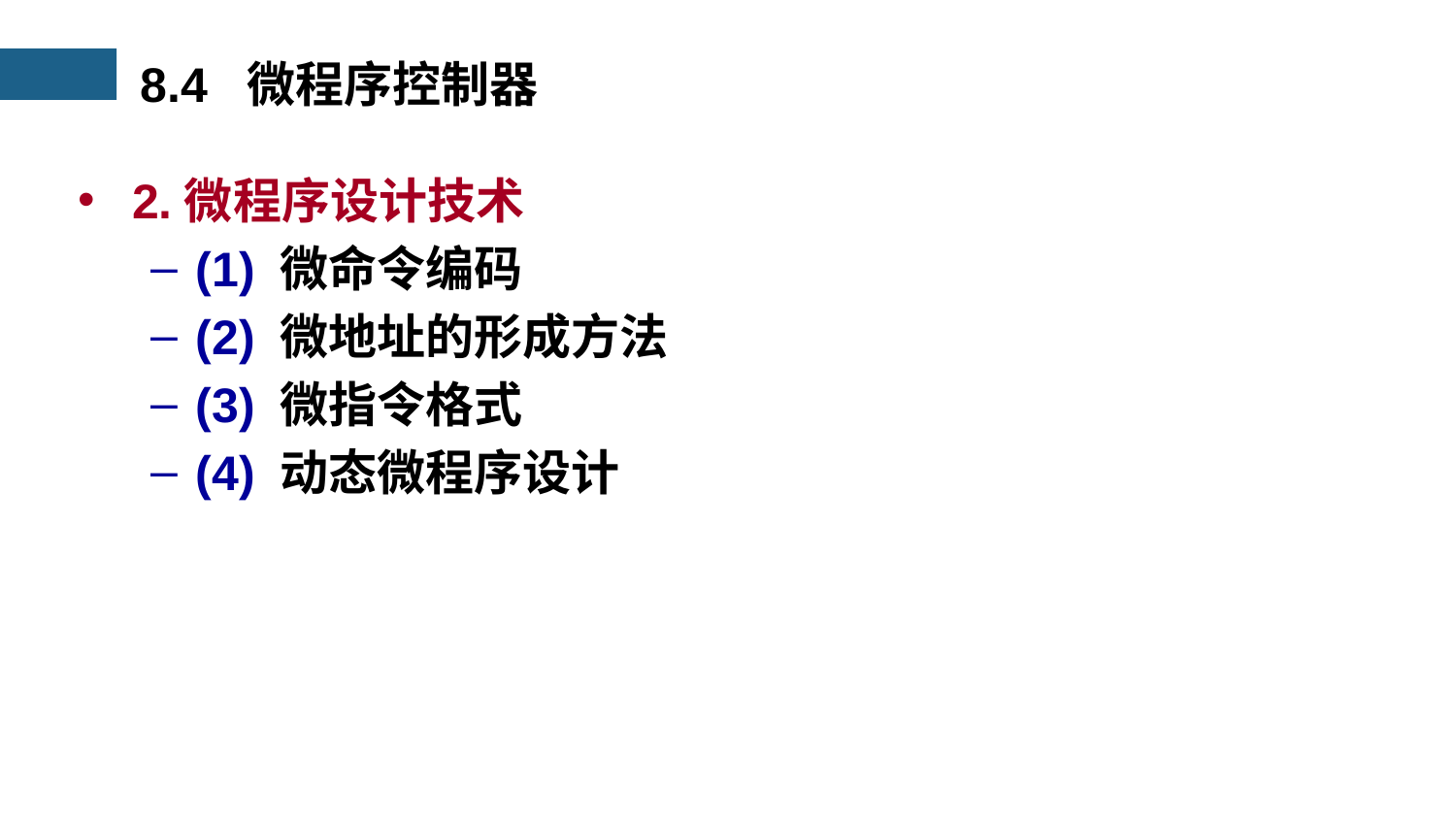

8.4  微程序控制器
2.微程序设计技术
(1) 微命令编码
(2) 微地址的形成方法
(3) 微指令格式
(4) 动态微程序设计